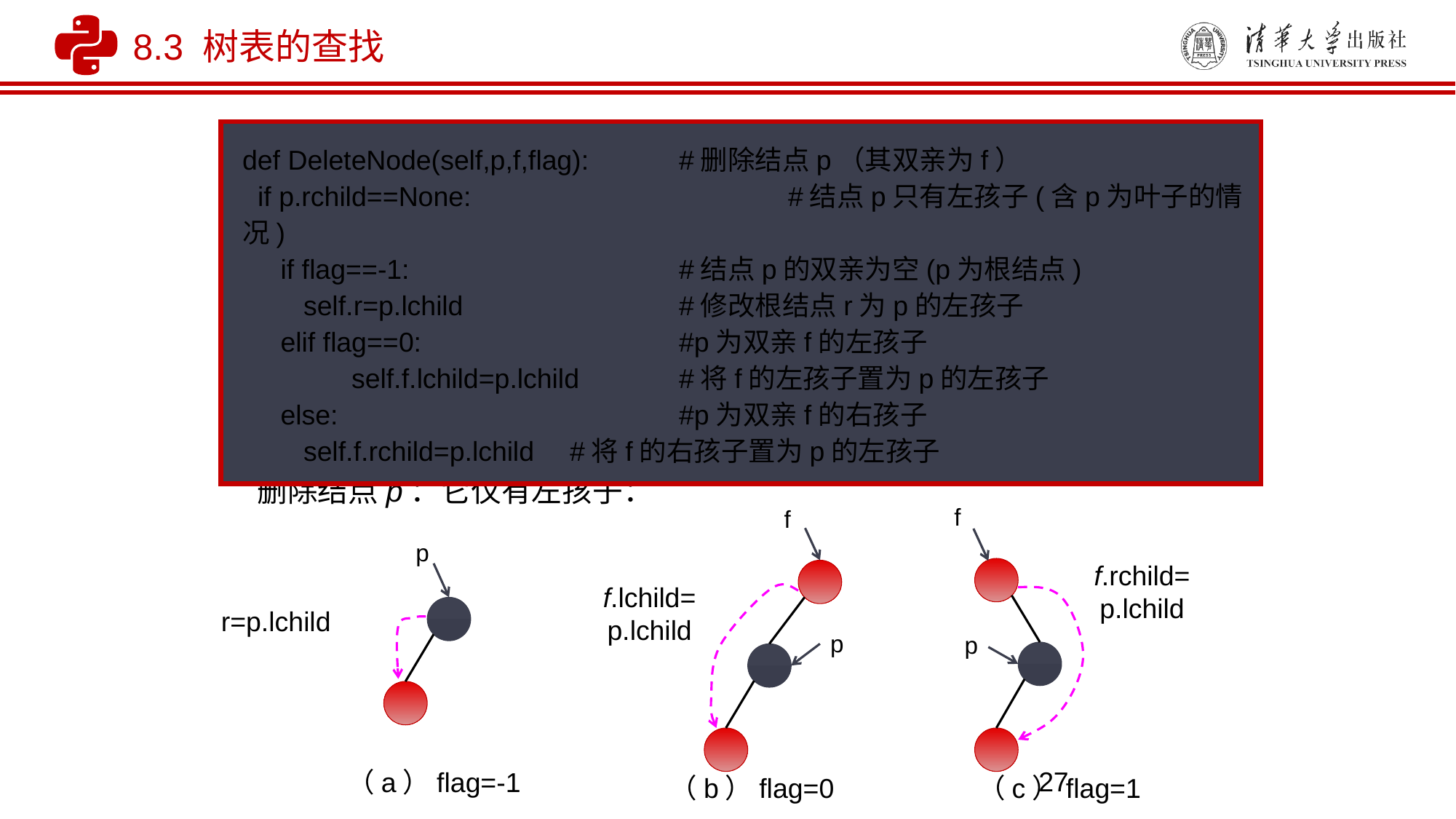

8.3 树表的查找
def DeleteNode(self,p,f,flag):  	#删除结点p（其双亲为f）
  if p.rchild==None:			#结点p只有左孩子(含p为叶子的情况)
     if flag==-1:			#结点p的双亲为空(p为根结点)
        self.r=p.lchild		#修改根结点r为p的左孩子
     elif flag==0:			#p为双亲f的左孩子
     	self.f.lchild=p.lchild	#将f的左孩子置为p的左孩子
     else:				#p为双亲f的右孩子
        self.f.rchild=p.lchild	#将f的右孩子置为p的左孩子
删除结点p：它仅有左孩子：
f
f

p

f.rchild=
p.lchild

f.lchild=
p.lchild

r=p.lchild

p
p

27
（a）flag=-1
（b）flag=0
（c）flag=1